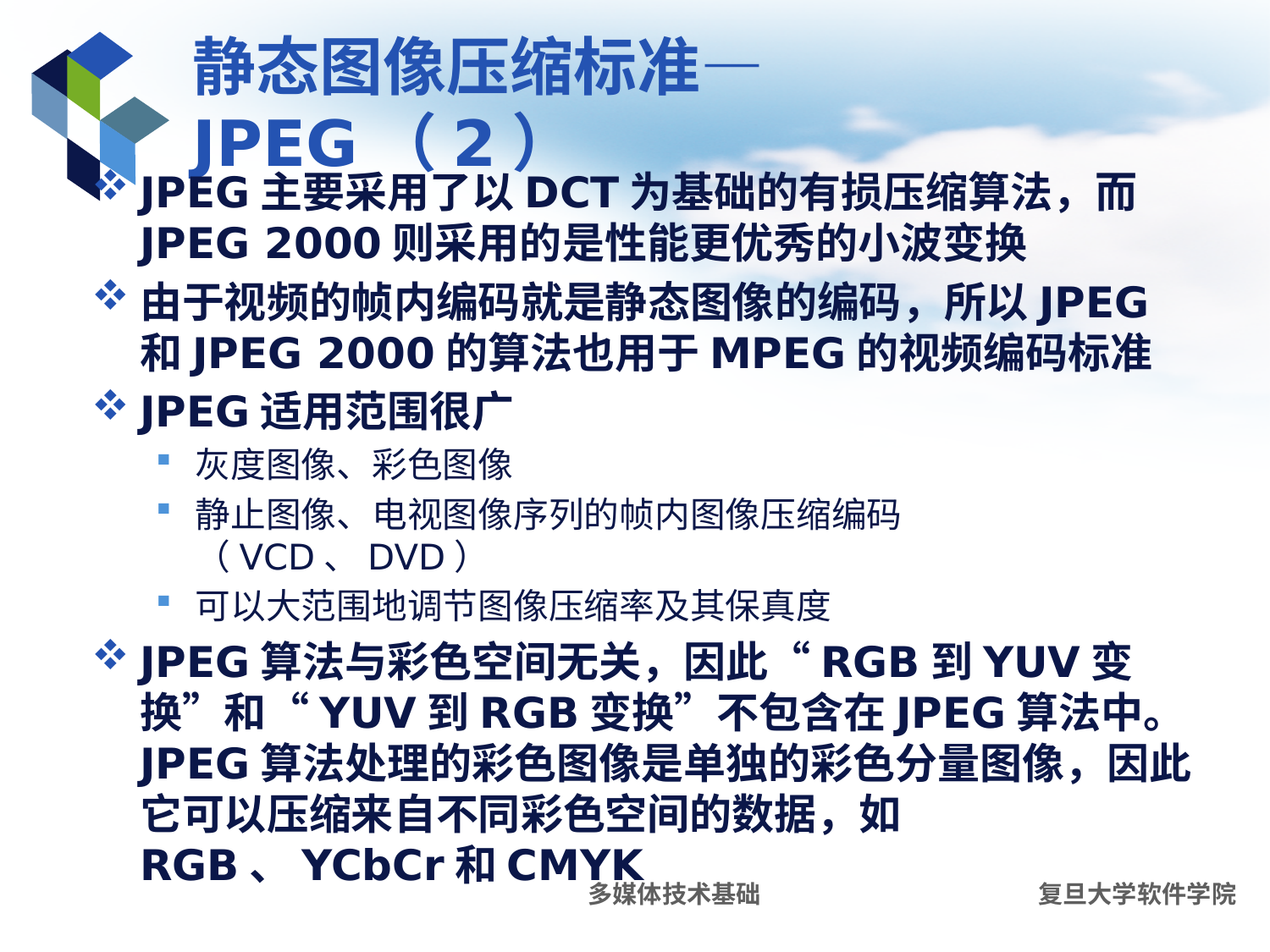

# 静态图像压缩标准—JPEG（2）
JPEG主要采用了以DCT为基础的有损压缩算法，而JPEG 2000则采用的是性能更优秀的小波变换
由于视频的帧内编码就是静态图像的编码，所以JPEG和JPEG 2000的算法也用于MPEG的视频编码标准
JPEG适用范围很广
灰度图像、彩色图像
静止图像、电视图像序列的帧内图像压缩编码（VCD、DVD）
可以大范围地调节图像压缩率及其保真度
JPEG算法与彩色空间无关，因此“RGB到YUV变换”和“YUV到RGB变换”不包含在JPEG算法中。JPEG算法处理的彩色图像是单独的彩色分量图像，因此它可以压缩来自不同彩色空间的数据，如RGB、YCbCr和CMYK
多媒体技术基础